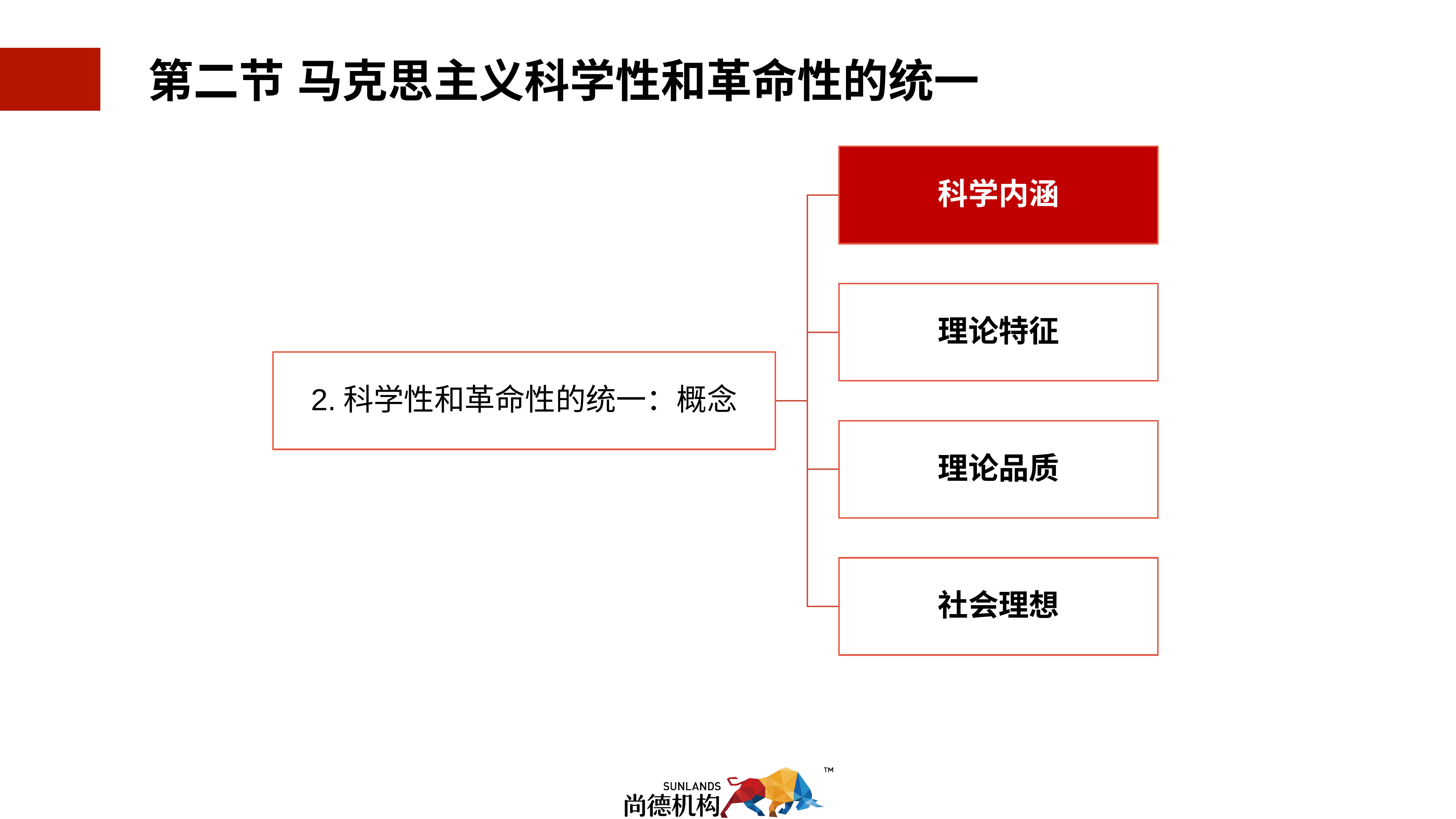

第二节 马克思主义科学性和革命性的统一
2.科学性和革命性的统一：概念
科学内涵
理论特征
理论品质
社会理想